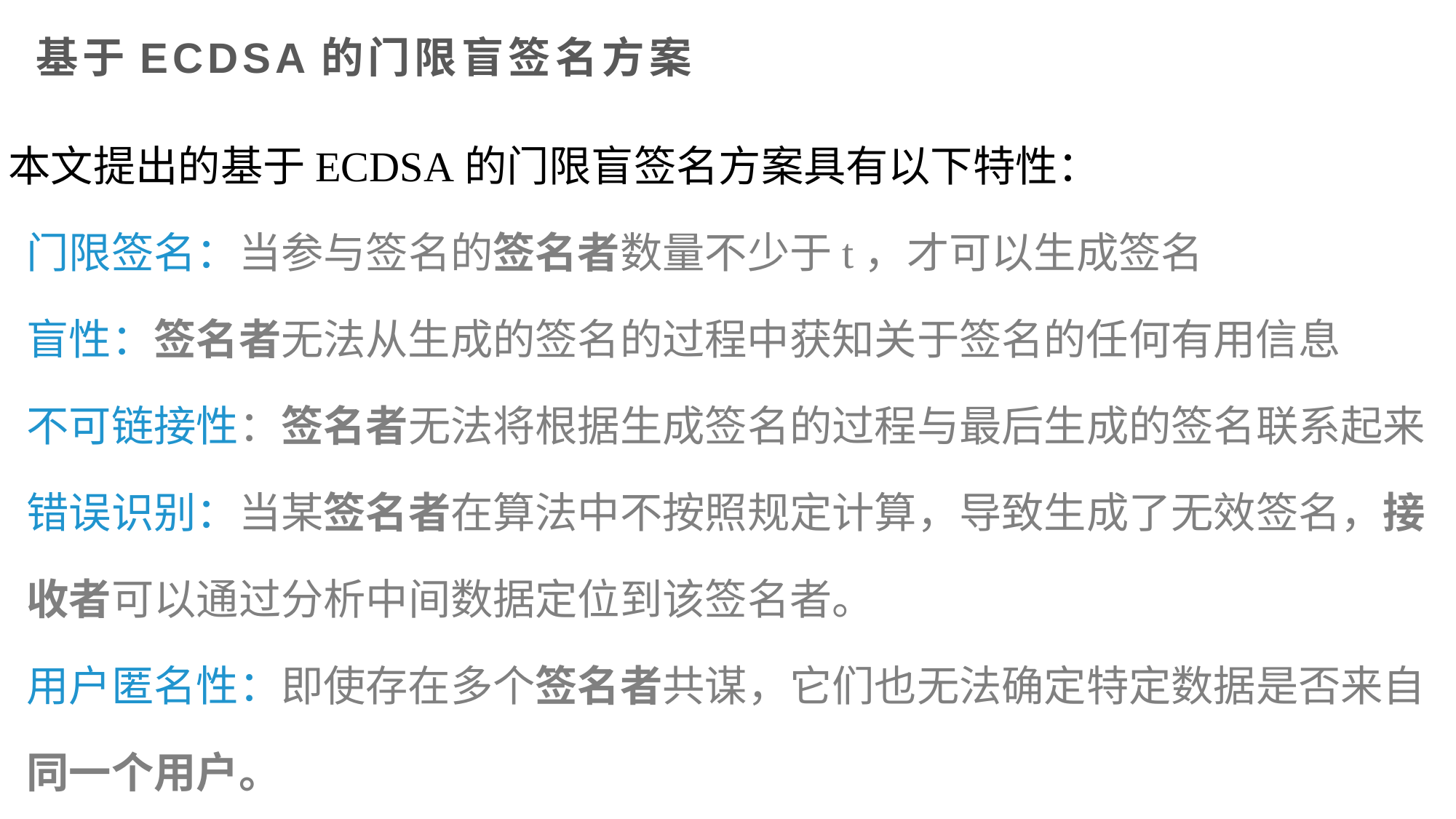

# 基于ECDSA的门限盲签名方案
本文提出的基于ECDSA的门限盲签名方案具有以下特性：
门限签名：当参与签名的签名者数量不少于t，才可以生成签名
盲性：签名者无法从生成的签名的过程中获知关于签名的任何有用信息
不可链接性：签名者无法将根据生成签名的过程与最后生成的签名联系起来
错误识别：当某签名者在算法中不按照规定计算，导致生成了无效签名，接收者可以通过分析中间数据定位到该签名者。
用户匿名性：即使存在多个签名者共谋，它们也无法确定特定数据是否来自同一个用户。